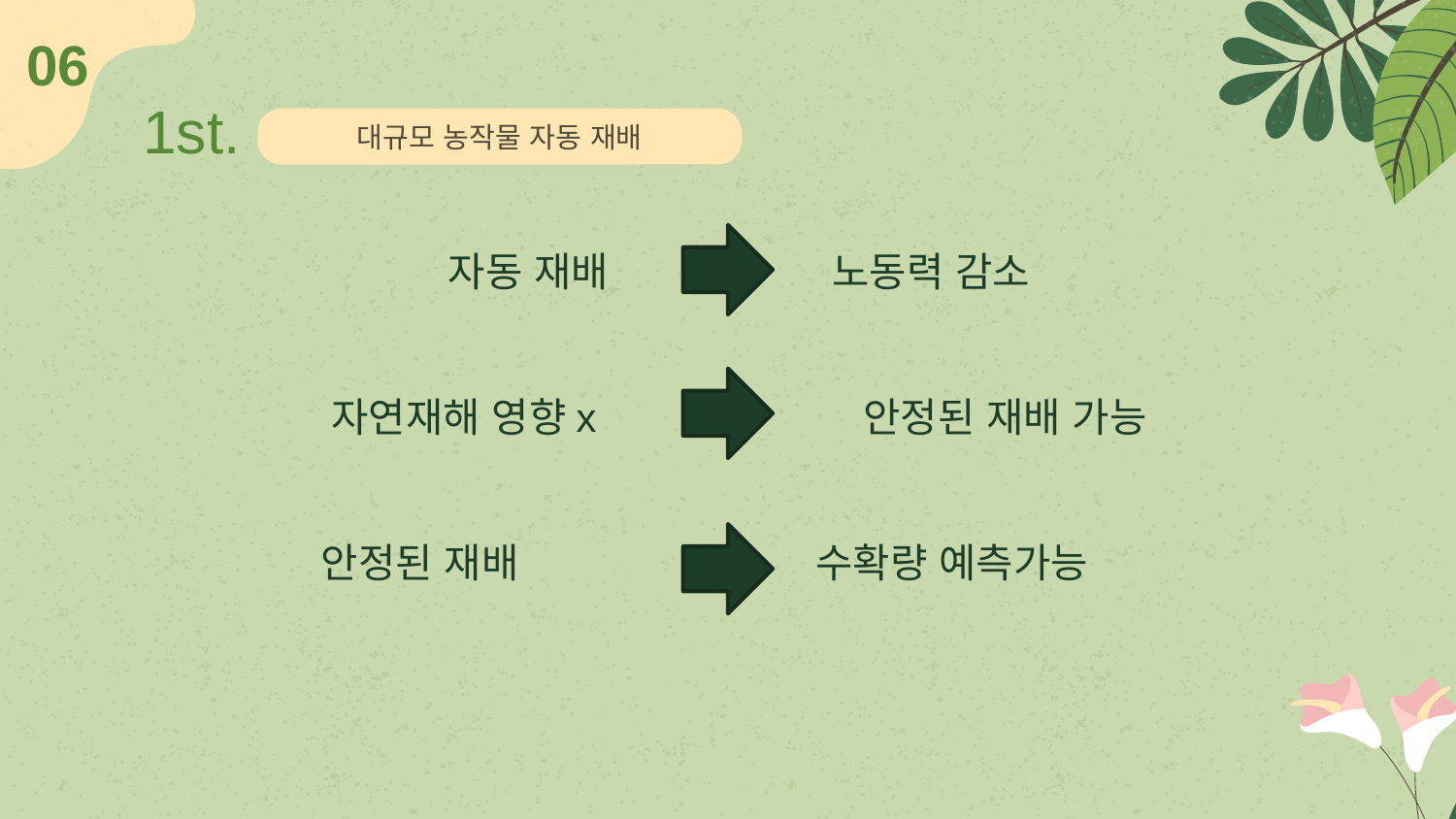

06
1st.
대규모 농작물 자동 재배

자동 재배                    노동력 감소

자연재해 영향x                       안정된 재배 가능

안정된 재배                          수확량 예측가능